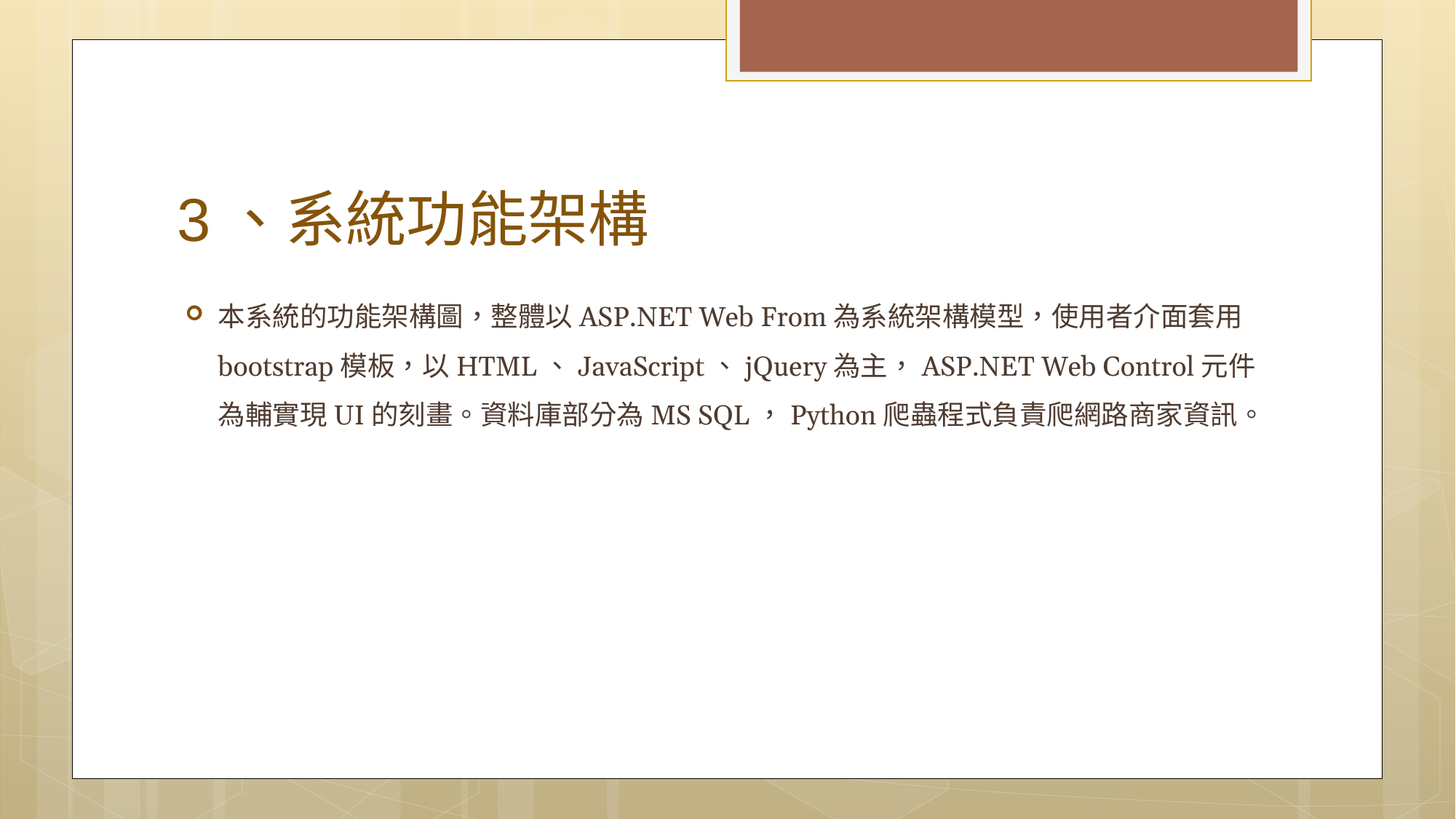

# 3、系統功能架構
本系統的功能架構圖，整體以ASP.NET Web From為系統架構模型，使用者介面套用bootstrap模板，以HTML、JavaScript、jQuery為主，ASP.NET Web Control元件為輔實現UI的刻畫。資料庫部分為MS SQL，Python爬蟲程式負責爬網路商家資訊。